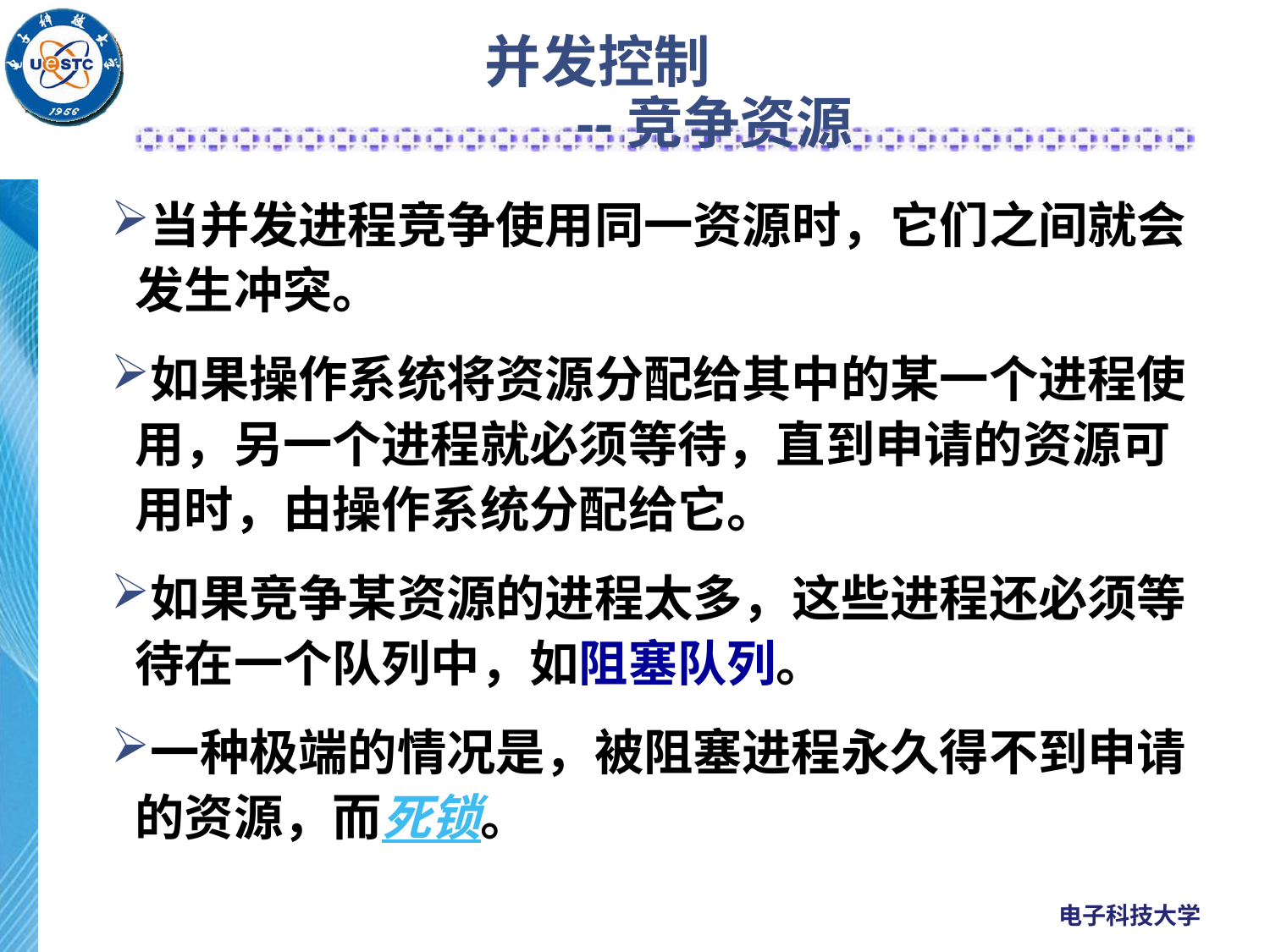

# 并发控制 --竞争资源
当并发进程竞争使用同一资源时，它们之间就会发生冲突。
如果操作系统将资源分配给其中的某一个进程使用，另一个进程就必须等待，直到申请的资源可用时，由操作系统分配给它。
如果竞争某资源的进程太多，这些进程还必须等待在一个队列中，如阻塞队列。
一种极端的情况是，被阻塞进程永久得不到申请的资源，而死锁。